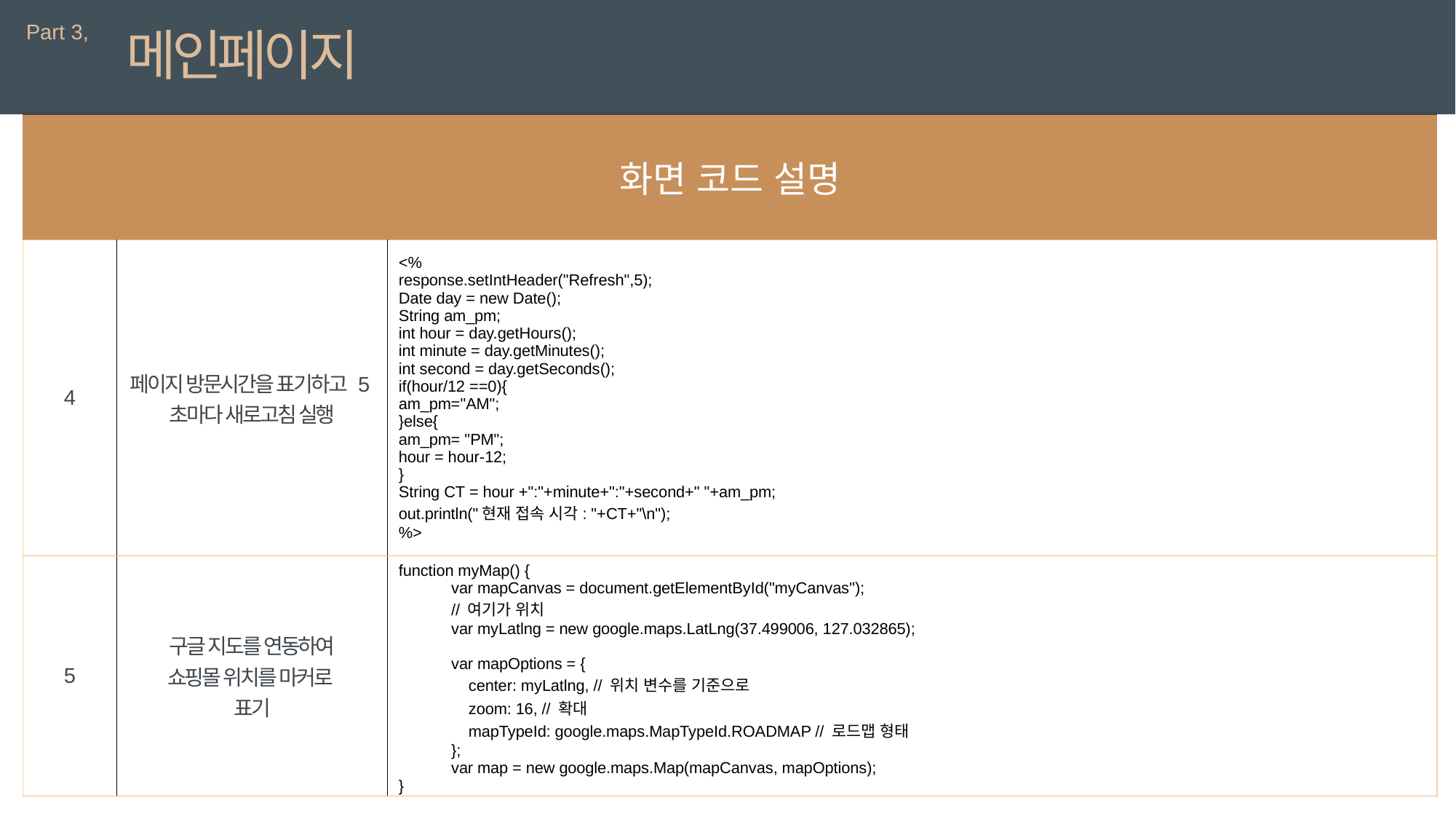

Part 3,
메인페이지
| 화면 코드 설명 |
| --- |
| 4 | 페이지 방문시간을 표기하고 5초마다 새로고침 실행 | <% response.setIntHeader("Refresh",5); Date day = new Date(); String am\_pm; int hour = day.getHours(); int minute = day.getMinutes(); int second = day.getSeconds(); if(hour/12 ==0){ am\_pm="AM"; }else{ am\_pm= "PM"; hour = hour-12; } String CT = hour +":"+minute+":"+second+" "+am\_pm; out.println("현재 접속 시각: "+CT+"\n"); %> |
| --- | --- | --- |
| 5 | 구글 지도를 연동하여 쇼핑몰 위치를 마커로 표기 | function myMap() { var mapCanvas = document.getElementById("myCanvas"); // 여기가 위치 var myLatlng = new google.maps.LatLng(37.499006, 127.032865); var mapOptions = { center: myLatlng, // 위치 변수를 기준으로 zoom: 16, // 확대 mapTypeId: google.maps.MapTypeId.ROADMAP // 로드맵 형태 }; var map = new google.maps.Map(mapCanvas, mapOptions); } |